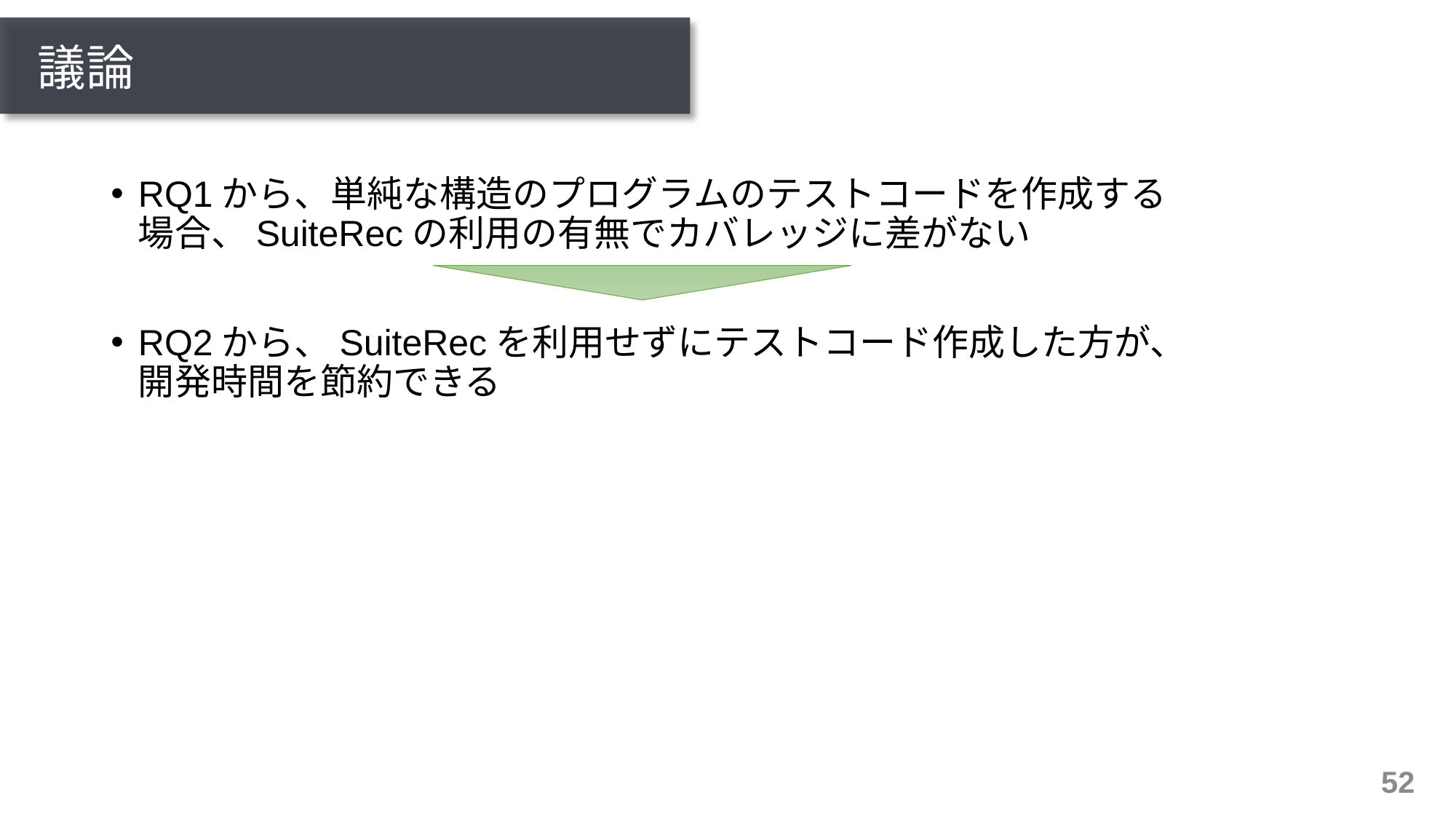

# 議論
RQ1から、単純な構造のプログラムのテストコードを作成する場合、SuiteRecの利用の有無でカバレッジに差がない

RQ2から、SuiteRecを利用せずにテストコード作成した方が、開発時間を節約できる